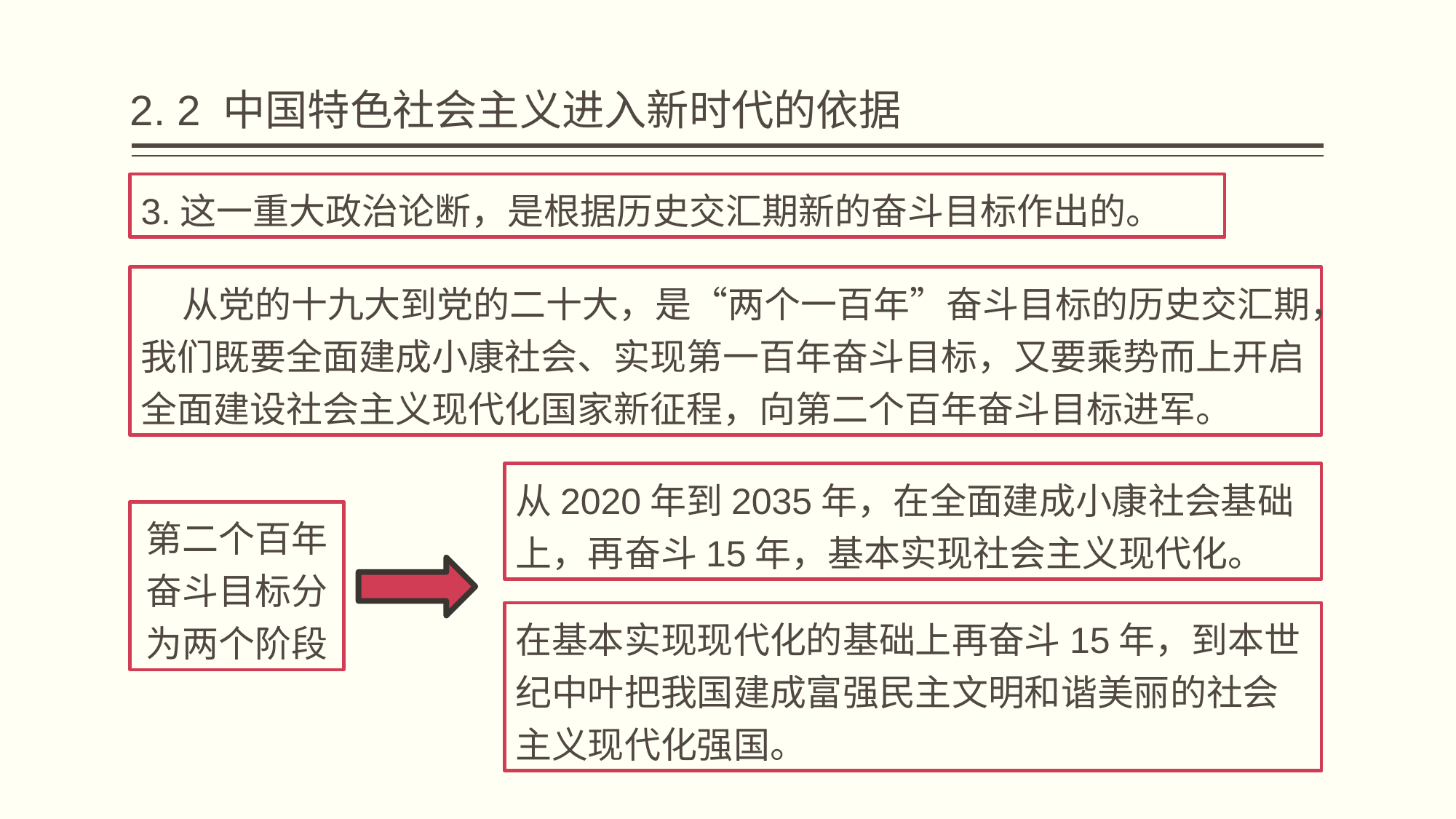

# 2. 2 中国特色社会主义进入新时代的依据
3.这一重大政治论断，是根据历史交汇期新的奋斗目标作出的。
    从党的十九大到党的二十大，是“两个一百年”奋斗目标的历史交汇期，我们既要全面建成小康社会、实现第一百年奋斗目标，又要乘势而上开启全面建设社会主义现代化国家新征程，向第二个百年奋斗目标进军。
从2020年到2035年，在全面建成小康社会基础上，再奋斗15年，基本实现社会主义现代化。
第二个百年奋斗目标分为两个阶段

在基本实现现代化的基础上再奋斗15年，到本世纪中叶把我国建成富强民主文明和谐美丽的社会主义现代化强国。